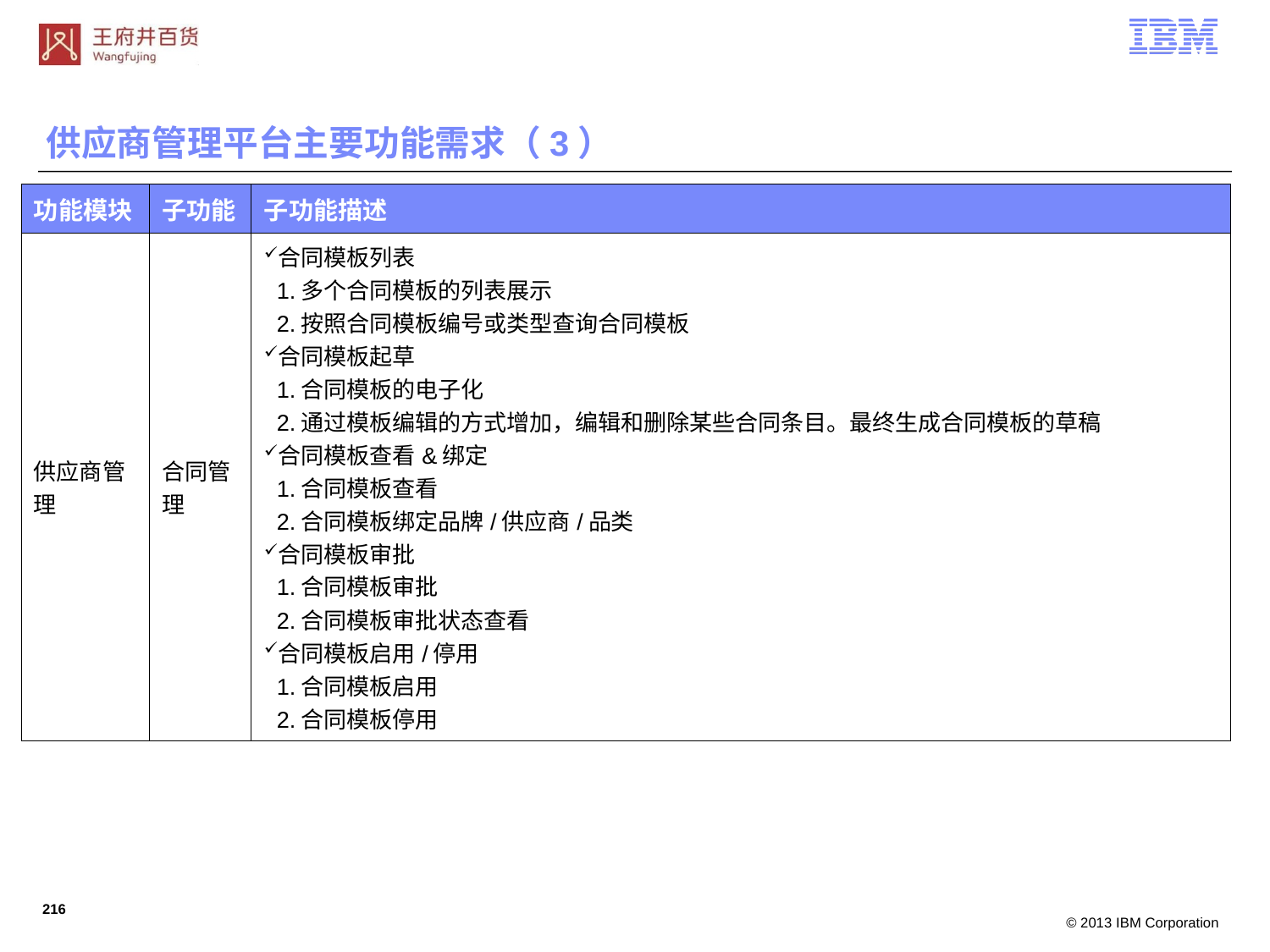

供应商管理平台主要功能需求（3）
| 功能模块 | 子功能 | 子功能描述 |
| --- | --- | --- |
| 供应商管理 | 合同管理 | 合同模板列表 1.多个合同模板的列表展示 2.按照合同模板编号或类型查询合同模板 合同模板起草 1.合同模板的电子化 2.通过模板编辑的方式增加，编辑和删除某些合同条目。最终生成合同模板的草稿 合同模板查看&绑定 1.合同模板查看 2.合同模板绑定品牌/供应商/品类 合同模板审批 1.合同模板审批 2.合同模板审批状态查看 合同模板启用/停用 1.合同模板启用 2.合同模板停用 |
216